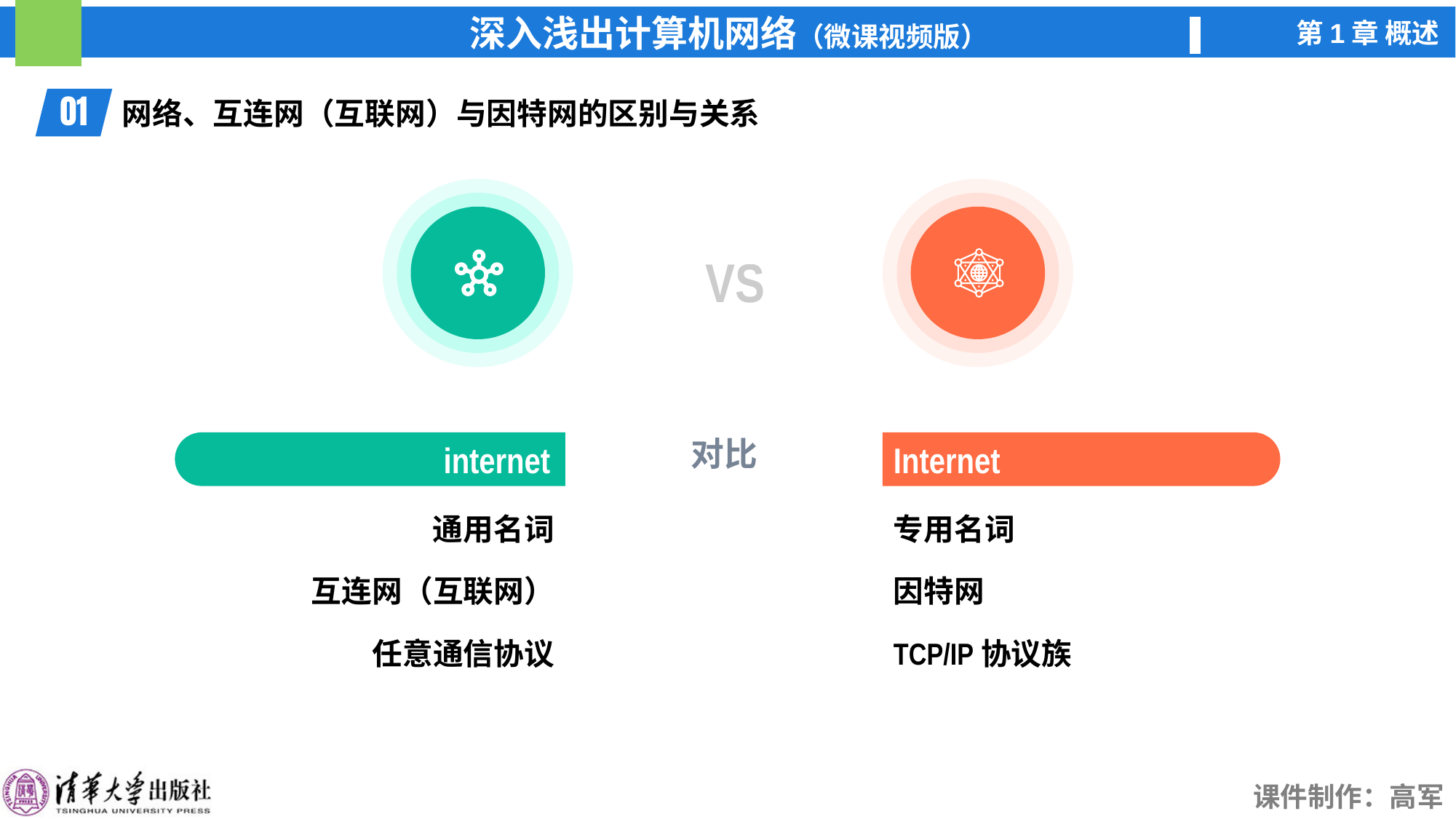

01
网络、互连网（互联网）与因特网的区别与关系

internet

Internet
VS
对比
通用名词
专用名词
互连网（互联网）
因特网
任意通信协议
TCP/IP协议族